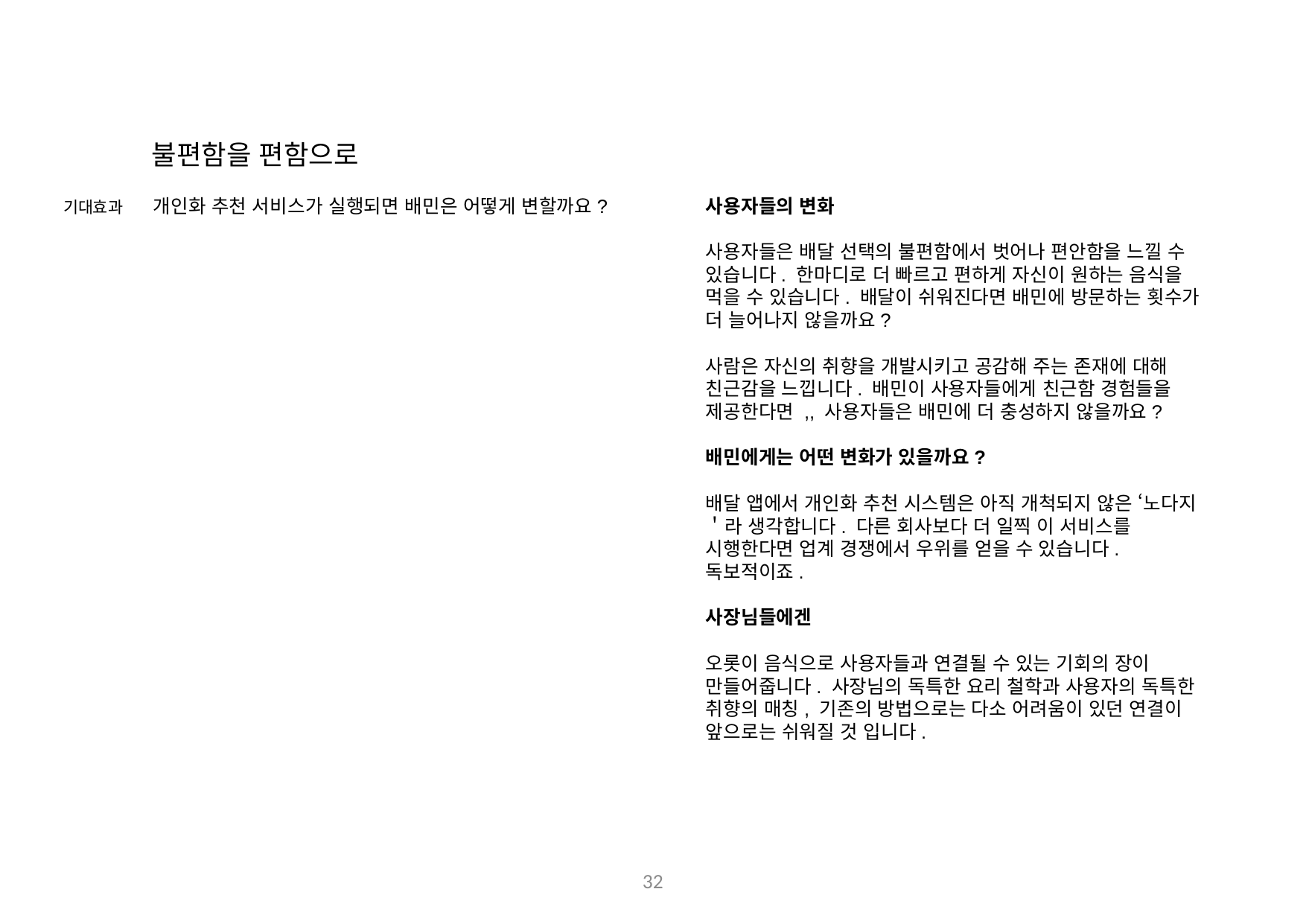

불편함을 편함으로

    기대효과
개인화 추천 서비스가 실행되면 배민은 어떻게 변할까요?
사용자들의 변화

사용자들은 배달 선택의 불편함에서 벗어나 편안함을 느낄 수 있습니다. 한마디로 더 빠르고 편하게 자신이 원하는 음식을 먹을 수 있습니다. 배달이 쉬워진다면 배민에 방문하는 횟수가 더 늘어나지 않을까요?

사람은 자신의 취향을 개발시키고 공감해 주는 존재에 대해 친근감을 느낍니다. 배민이 사용자들에게 친근함 경험들을 제공한다면 ,, 사용자들은 배민에 더 충성하지 않을까요?

배민에게는 어떤 변화가 있을까요?

배달 앱에서 개인화 추천 시스템은 아직 개척되지 않은 ‘노다지＇라 생각합니다. 다른 회사보다 더 일찍 이 서비스를 시행한다면 업계 경쟁에서 우위를 얻을 수 있습니다. 독보적이죠.

사장님들에겐

오롯이 음식으로 사용자들과 연결될 수 있는 기회의 장이 만들어줍니다. 사장님의 독특한 요리 철학과 사용자의 독특한 취향의 매칭, 기존의 방법으로는 다소 어려움이 있던 연결이 앞으로는 쉬워질 것 입니다.

32